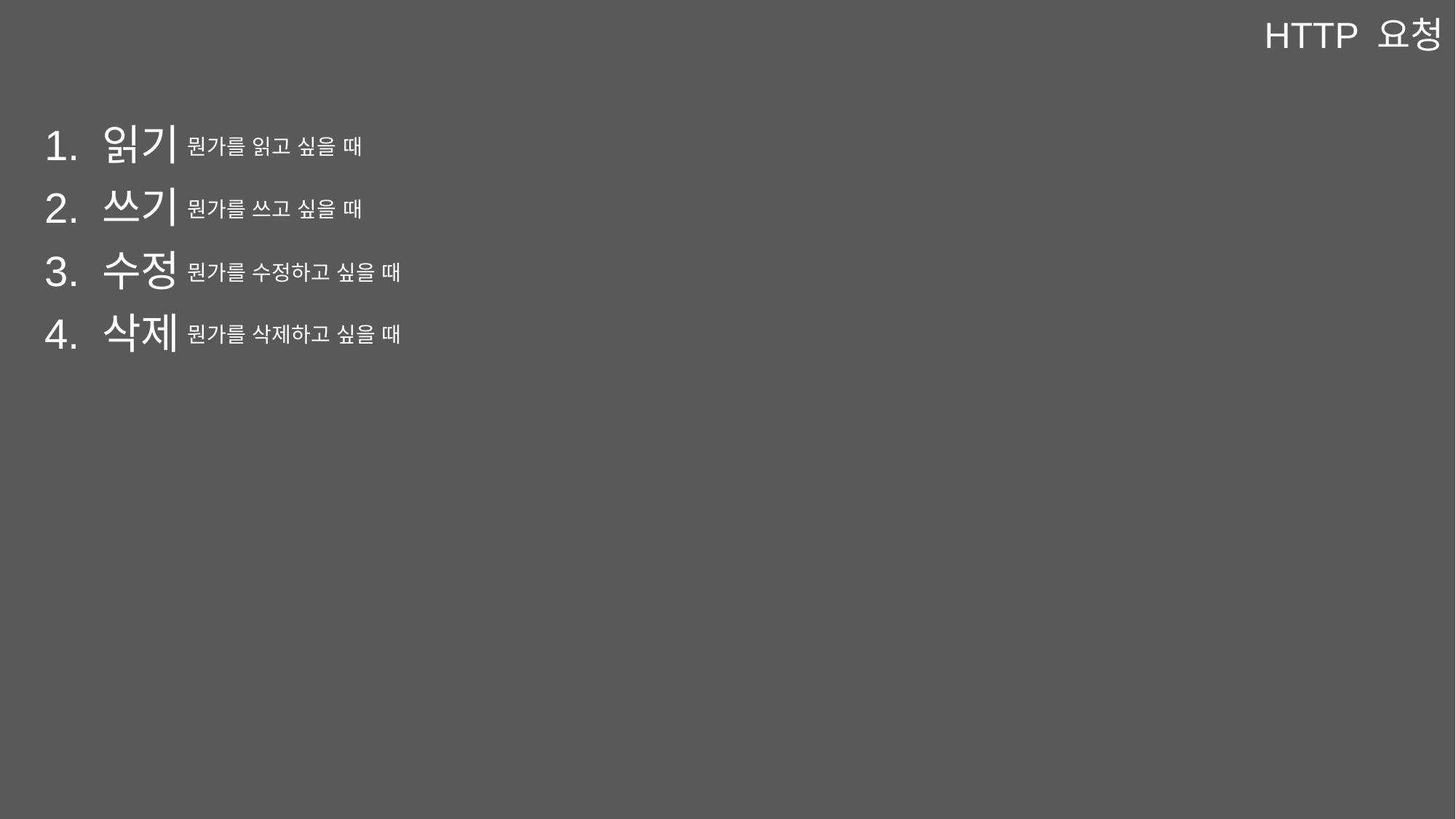

HTTP 요청
1. 읽기
뭔가를 읽고 싶을 때
2. 쓰기
뭔가를 쓰고 싶을 때
3. 수정
뭔가를 수정하고 싶을 때
4. 삭제
뭔가를 삭제하고 싶을 때